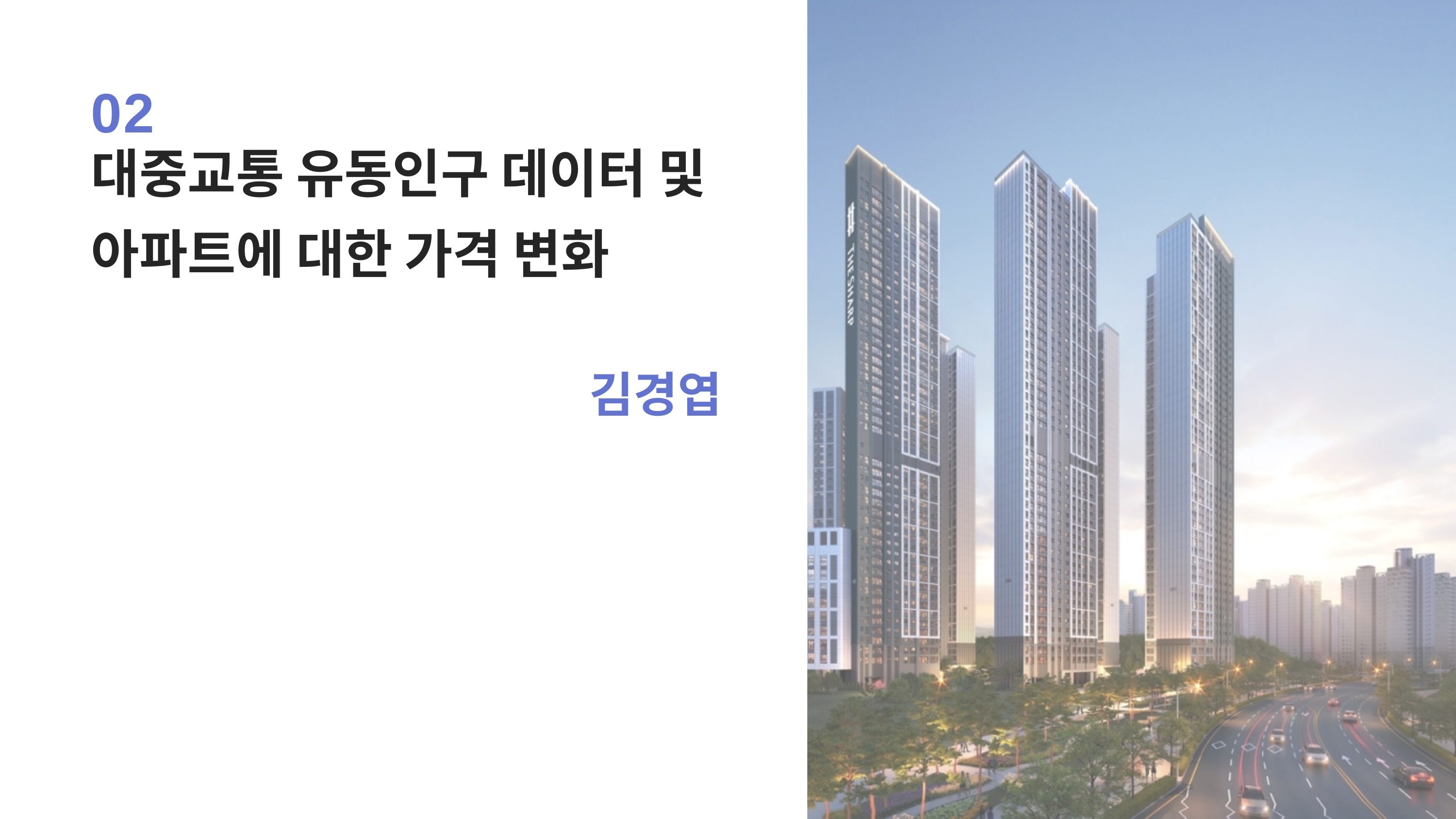

02
대중교통 유동인구 데이터 및
아파트에 대한 가격 변화
김경엽